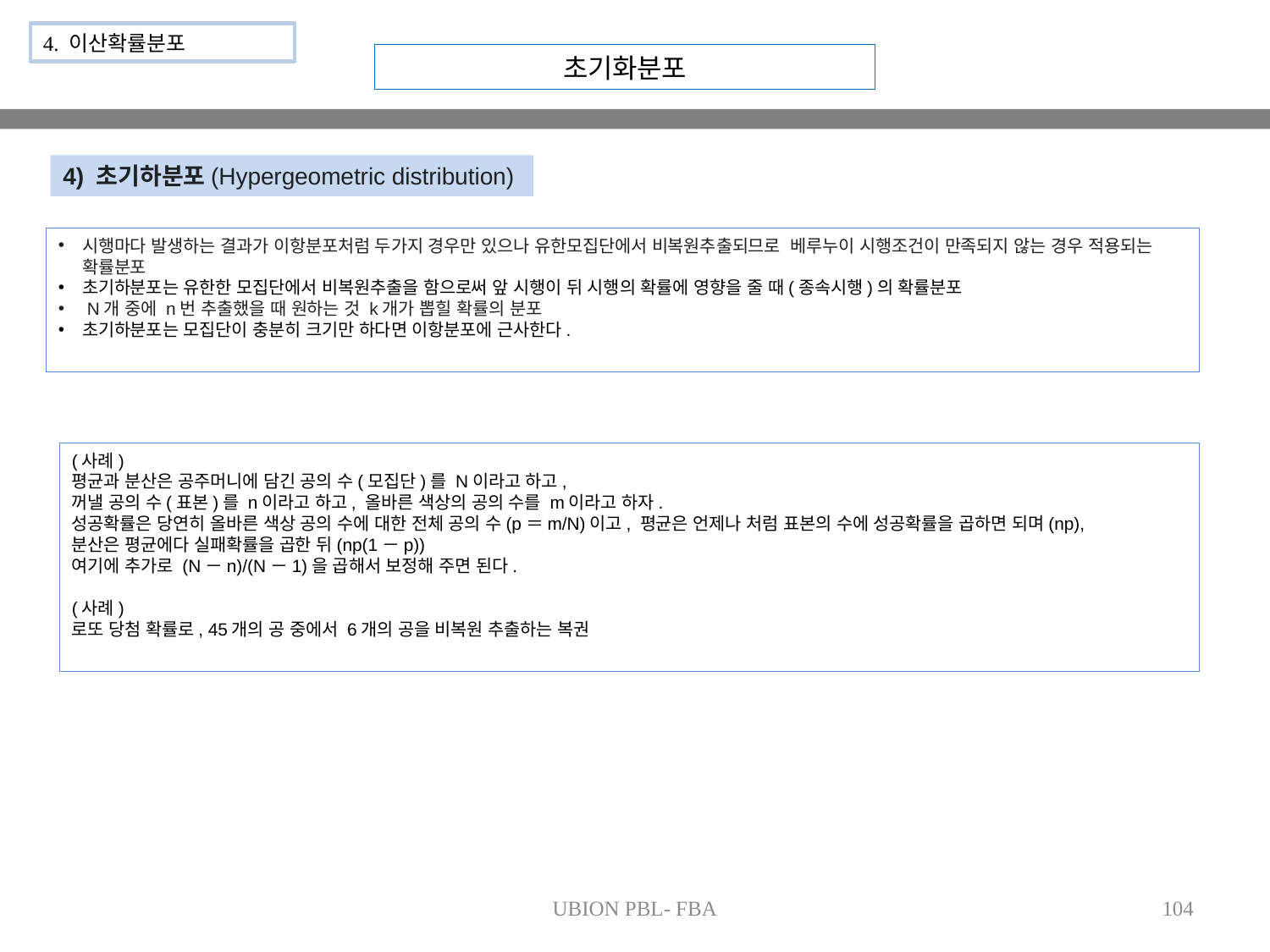

4. 이산확률분포
초기화분포

4) 초기하분포(Hypergeometric distribution)
시행마다 발생하는 결과가 이항분포처럼 두가지 경우만 있으나 유한모집단에서 비복원추출되므로  베루누이 시행조건이 만족되지 않는 경우 적용되는 확률분포
초기하분포는 유한한 모집단에서 비복원추출을 함으로써 앞 시행이 뒤 시행의 확률에 영향을 줄 때(종속시행)의 확률분포
 N개 중에 n번 추출했을 때 원하는 것 k개가 뽑힐 확률의 분포
초기하분포는 모집단이 충분히 크기만 하다면 이항분포에 근사한다.

(사례)
평균과 분산은 공주머니에 담긴 공의 수(모집단)를 N이라고 하고,
꺼낼 공의 수(표본)를 n이라고 하고, 올바른 색상의 공의 수를 m이라고 하자.
성공확률은 당연히 올바른 색상 공의 수에 대한 전체 공의 수(p＝m/N)이고, 평균은 언제나 처럼 표본의 수에 성공확률을 곱하면 되며(np),
분산은 평균에다 실패확률을 곱한 뒤(np(1－p))
여기에 추가로 (N－n)/(N－1)을 곱해서 보정해 주면 된다.

(사례)
로또 당첨 확률로, 45개의 공 중에서 6개의 공을 비복원 추출하는 복권

UBION PBL- FBA
104